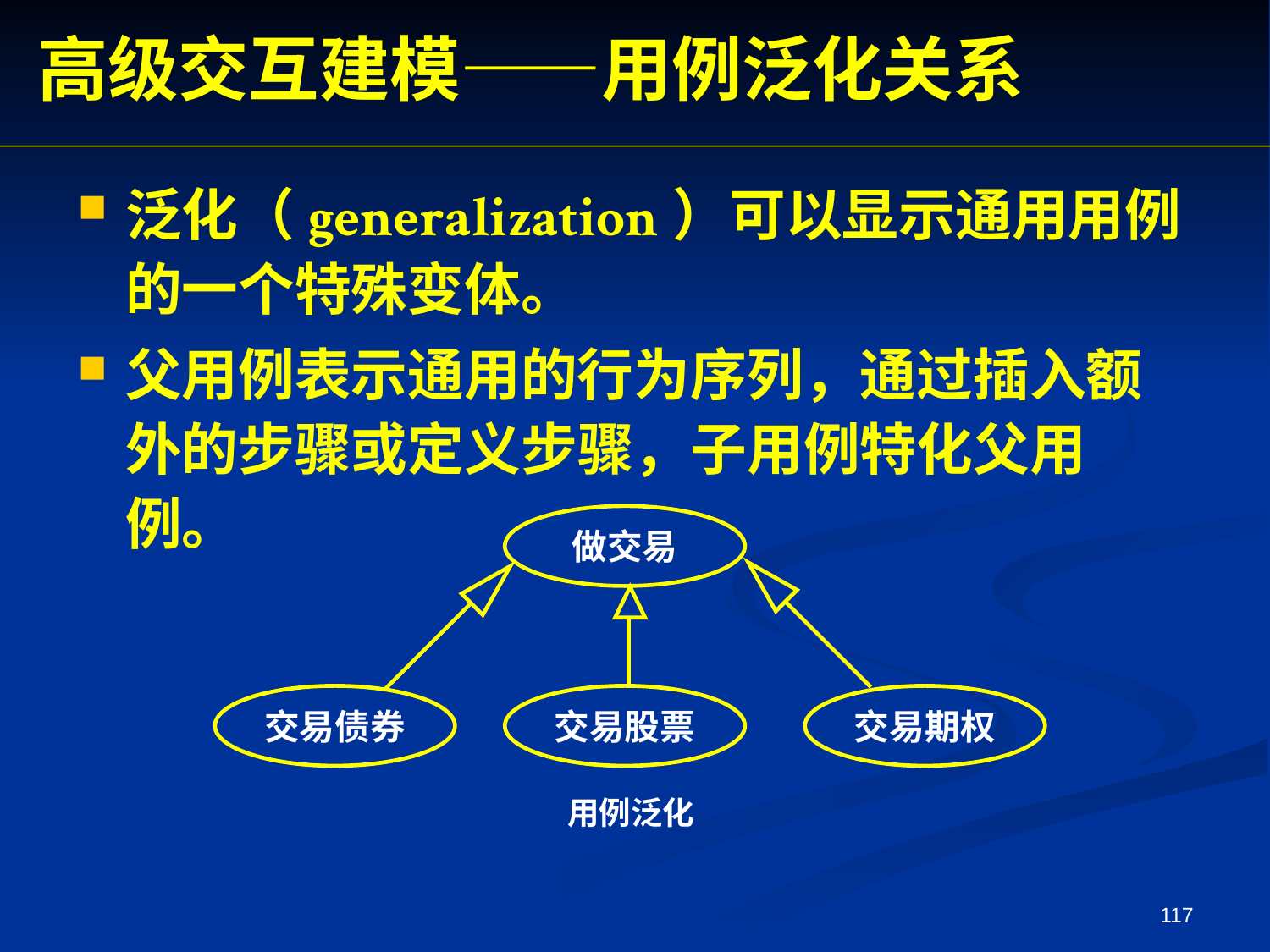

高级交互建模——用例泛化关系

泛化（generalization）可以显示通用用例的一个特殊变体。
父用例表示通用的行为序列，通过插入额外的步骤或定义步骤，子用例特化父用例。
做交易

交易债券
交易股票
交易期权
用例泛化
117